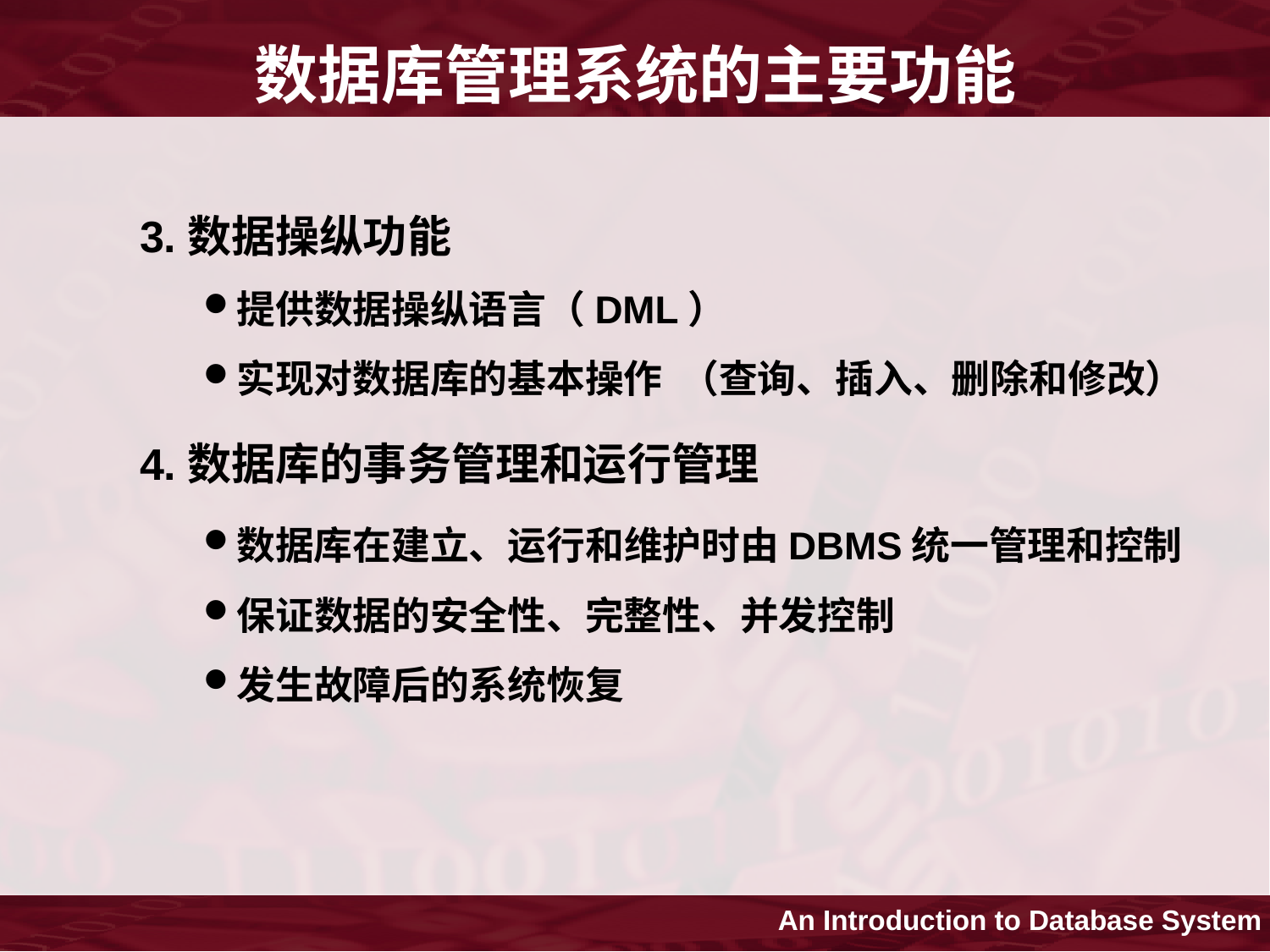

# 数据库管理系统的主要功能
3.数据操纵功能
提供数据操纵语言（DML）
实现对数据库的基本操作  （查询、插入、删除和修改）
4.数据库的事务管理和运行管理
数据库在建立、运行和维护时由DBMS统一管理和控制
保证数据的安全性、完整性、并发控制
发生故障后的系统恢复